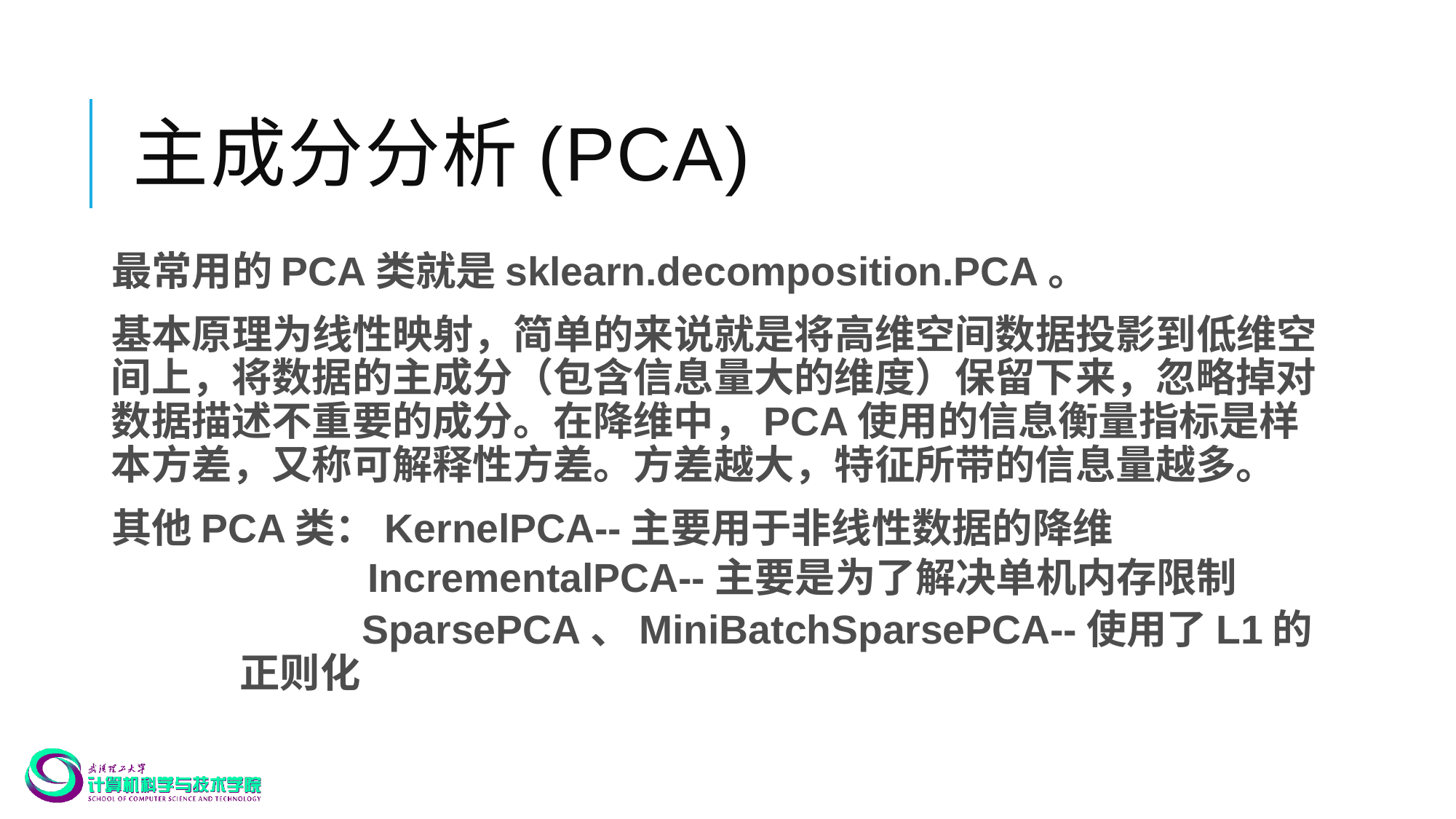

# 主成分分析(PCA)
最常用的PCA类就是sklearn.decomposition.PCA。
基本原理为线性映射，简单的来说就是将高维空间数据投影到低维空间上，将数据的主成分（包含信息量大的维度）保留下来，忽略掉对数据描述不重要的成分。在降维中，PCA使用的信息衡量指标是样本方差，又称可解释性方差。方差越大，特征所带的信息量越多。
其他PCA类：KernelPCA--主要用于非线性数据的降维
                IncrementalPCA--主要是为了解决单机内存限制
           SparsePCA、MiniBatchSparsePCA--使用了L1的正则化